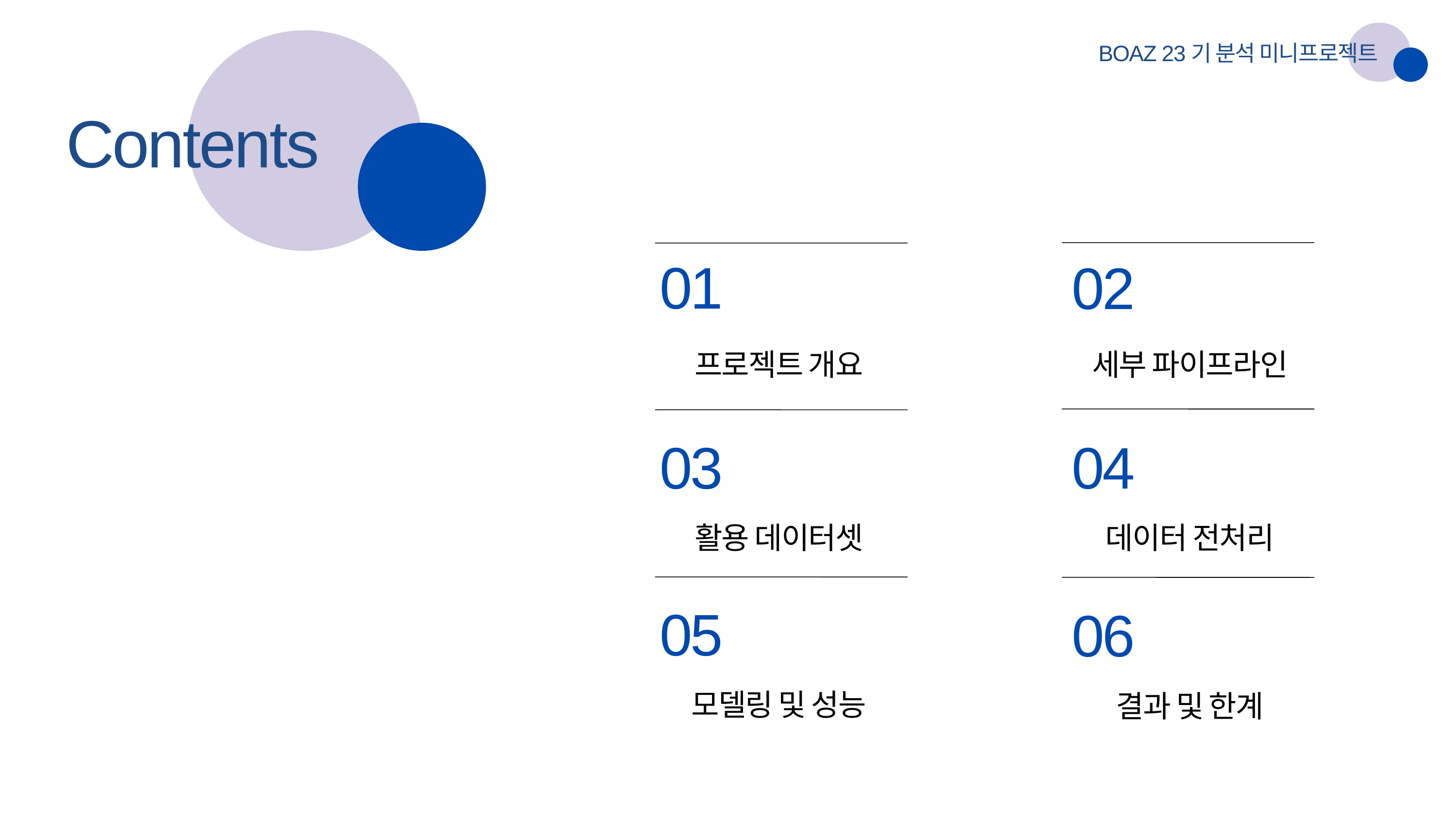

BOAZ 23기 분석 미니프로젝트

Contents

01
02
Data Visualization Report
프로젝트 개요
세부 파이프라인

03
04
활용 데이터셋
데이터 전처리

05
06
모델링 및 성능
결과 및 한계